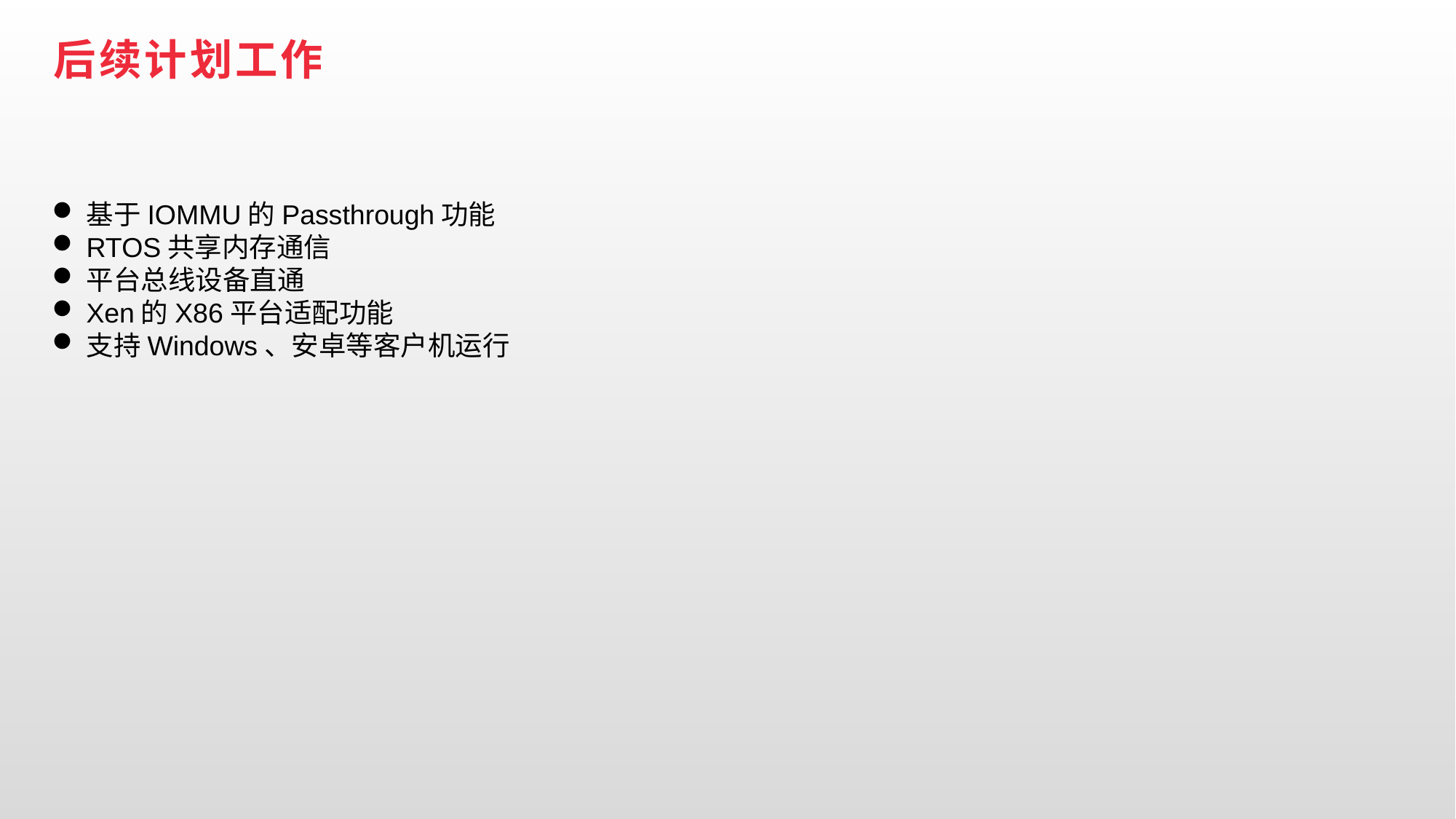

后续计划工作

基于IOMMU的Passthrough功能
RTOS共享内存通信
平台总线设备直通
Xen的X86平台适配功能
支持Windows、安卓等客户机运行